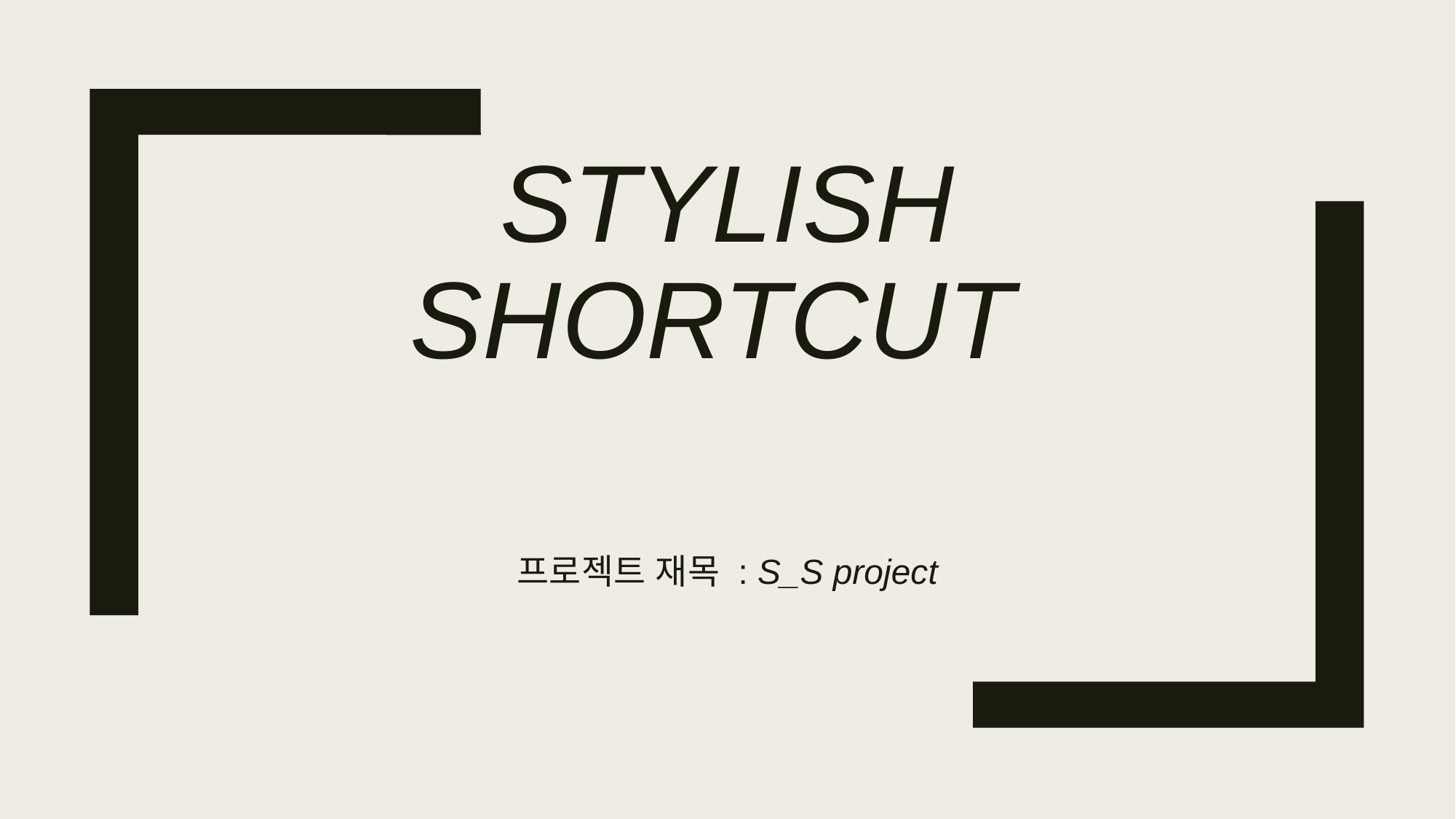

# Stylish shortcut
프로젝트 재목 : S_S project